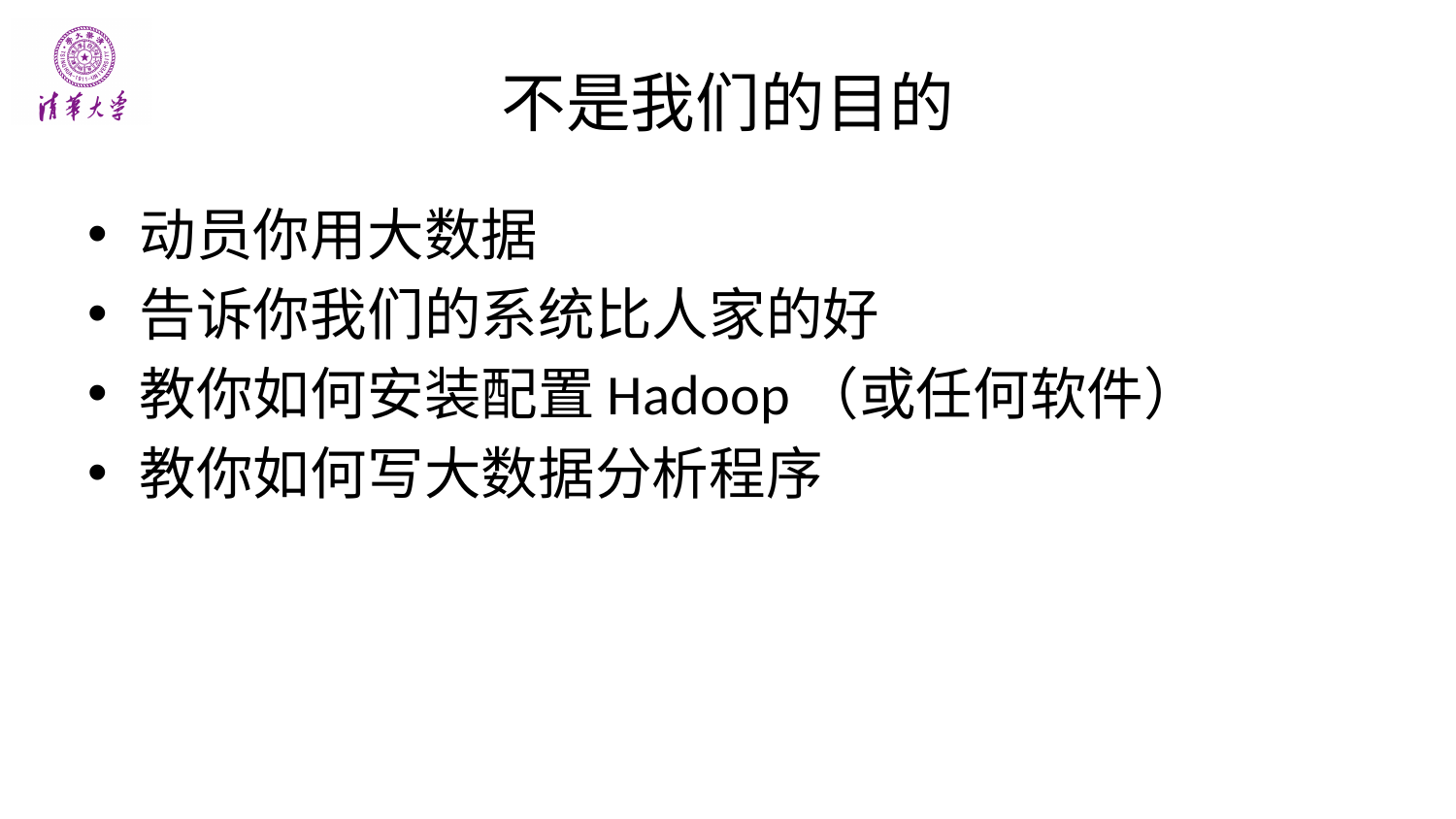

# 不是我们的目的
动员你用大数据
告诉你我们的系统比人家的好
教你如何安装配置Hadoop（或任何软件）
教你如何写大数据分析程序